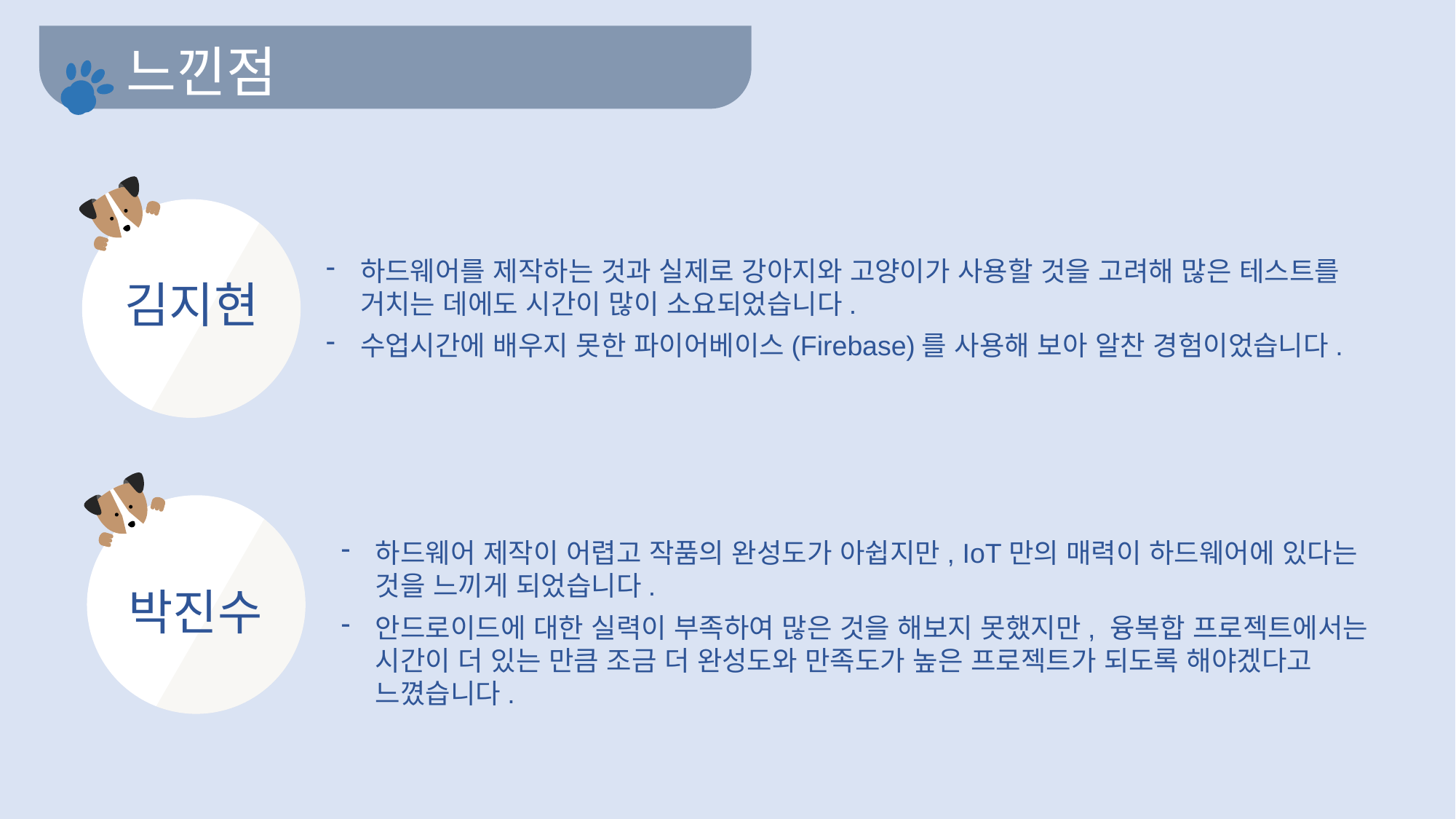

느낀점

하드웨어를 제작하는 것과 실제로 강아지와 고양이가 사용할 것을 고려해 많은 테스트를 거치는 데에도 시간이 많이 소요되었습니다.
수업시간에 배우지 못한 파이어베이스(Firebase)를 사용해 보아 알찬 경험이었습니다.

김지현

하드웨어 제작이 어렵고 작품의 완성도가 아쉽지만, IoT만의 매력이 하드웨어에 있다는 것을 느끼게 되었습니다.
안드로이드에 대한 실력이 부족하여 많은 것을 해보지 못했지만, 융복합 프로젝트에서는 시간이 더 있는 만큼 조금 더 완성도와 만족도가 높은 프로젝트가 되도록 해야겠다고 느꼈습니다.

박진수